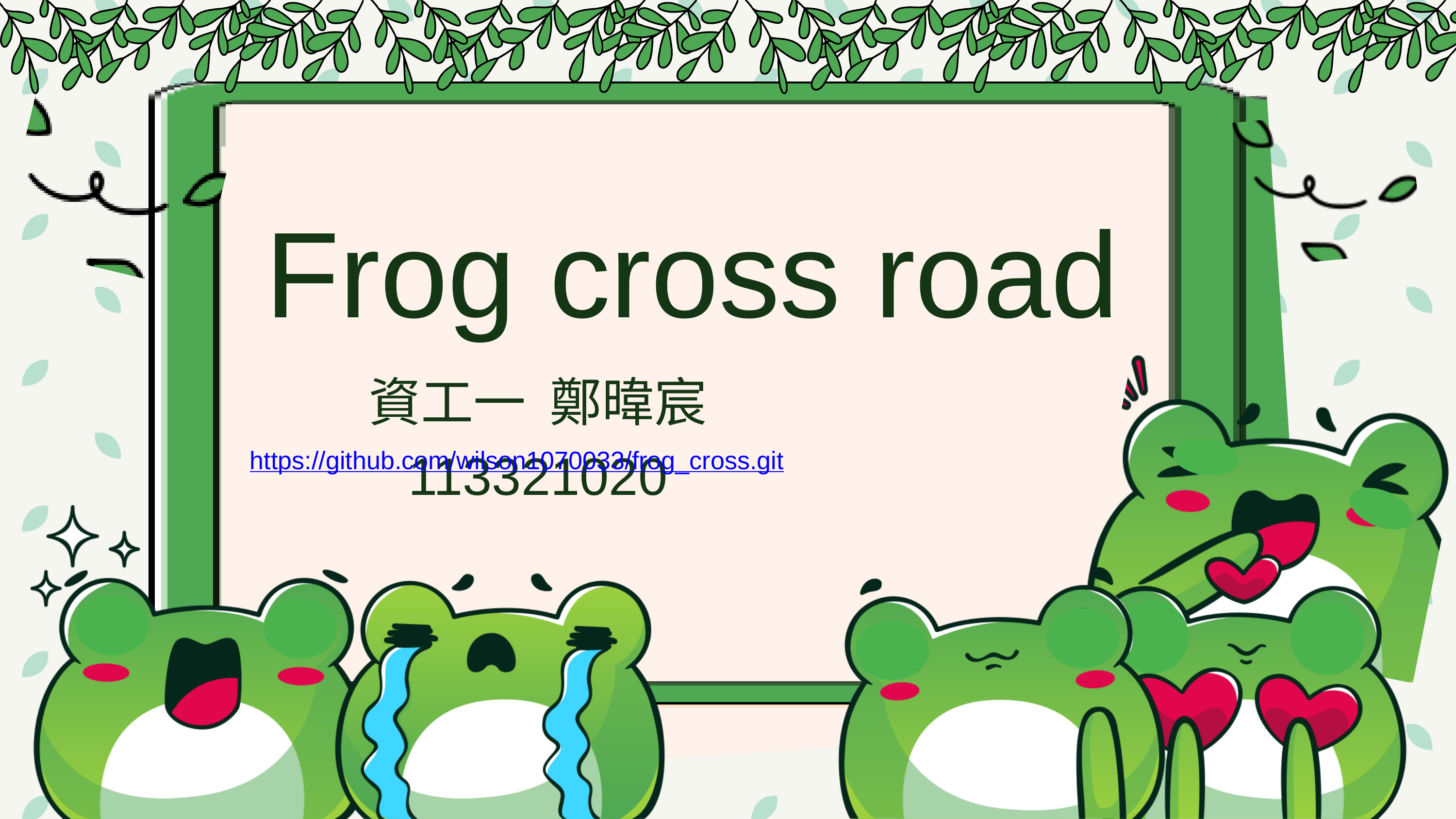

Frog cross road
資工一  鄭暐宸 113321020

https://github.com/wilson1070033/frog_cross.git